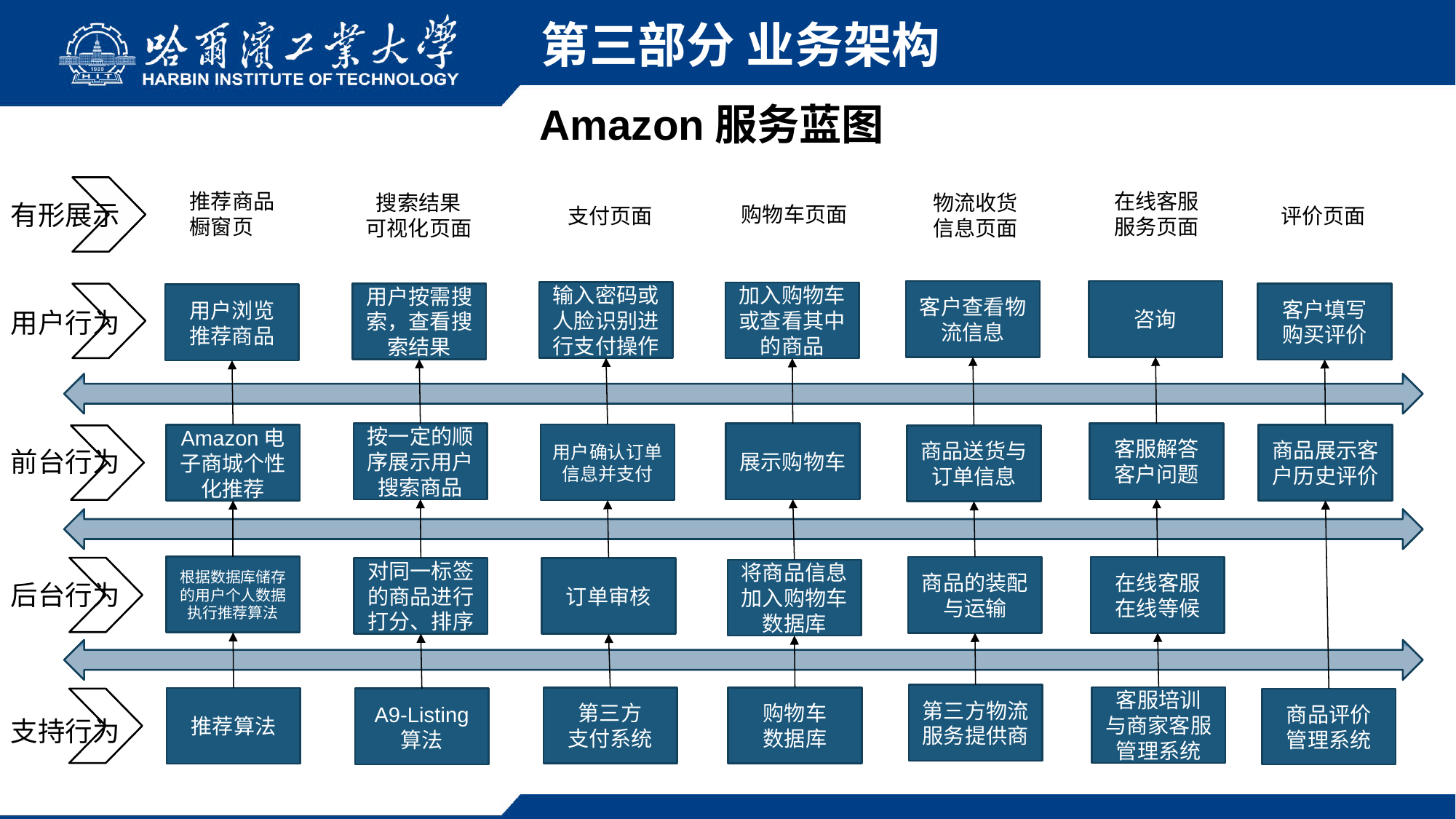

第三部分 业务架构
Amazon服务蓝图
推荐商品
橱窗页面
购物车页面
在线客服
服务页面

搜索结果
可视化页面
支付页面
物流收货
信息页面
评价页面
有形展示
客户查看物流信息
咨询
输入密码或人脸识别进行支付操作
加入购物车或查看其中的商品
用户按需搜索，查看搜索结果

客户填写
购买评价
用户浏览
推荐商品
用户行为

按一定的顺序展示用户搜索商品
展示购物车
客服解答
客户问题
用户确认订单信息并支付
Amazon电子商城个性化推荐
商品展示客户历史评价

商品送货与订单信息
前台行为

根据数据库储存的用户个人数据执行推荐算法
商品的装配与运输
在线客服
在线等候

对同一标签的商品进行打分、排序
订单审核
将商品信息加入购物车数据库
后台行为

第三方物流服务提供商
客服培训
与商家客服
管理系统
第三方
支付系统
购物车
数据库
推荐算法
A9-Listing
算法

商品评价
管理系统
支持行为